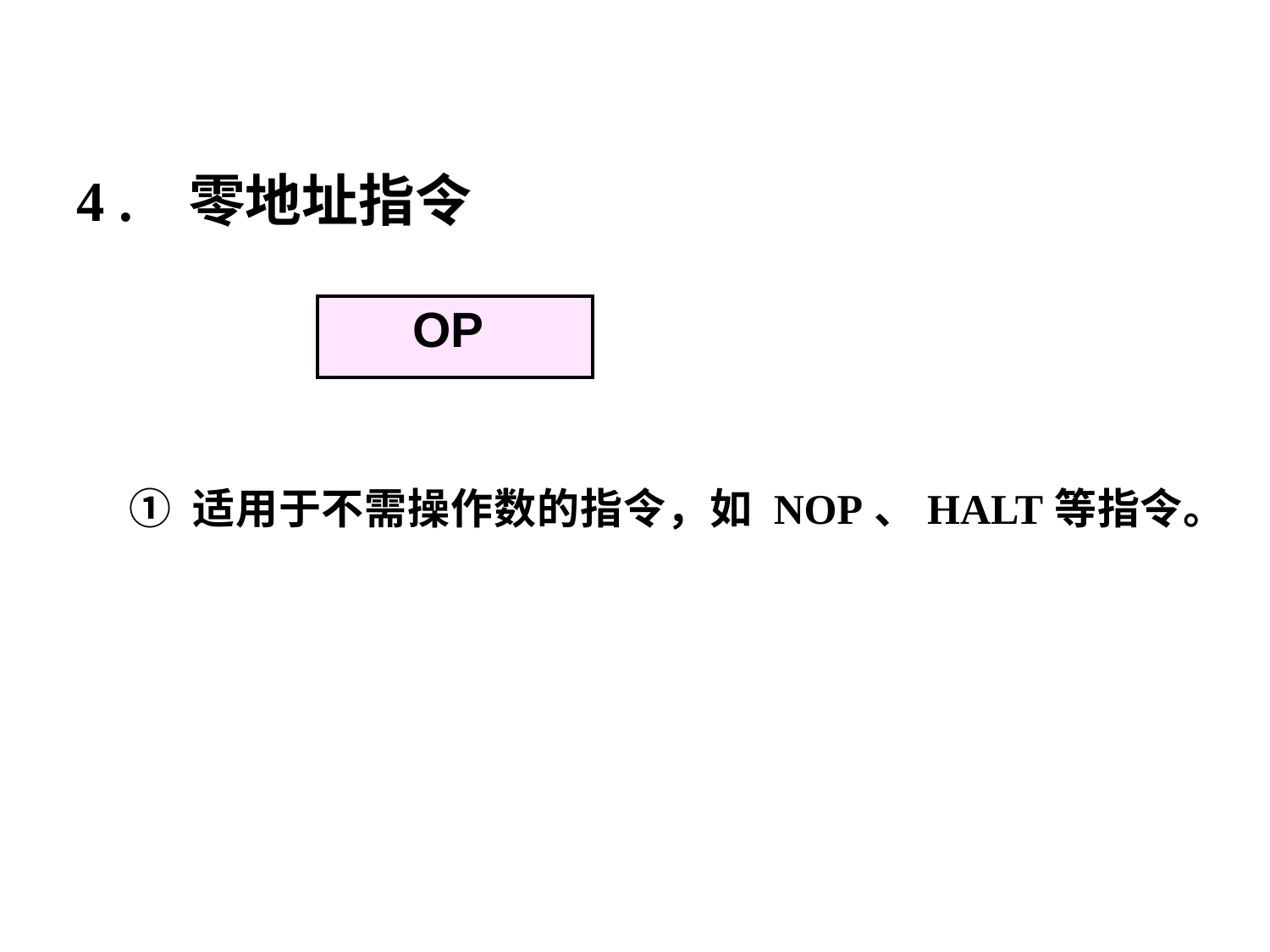

4.2.2 地址码格式   多地址指令
4 .   零地址指令
| OP |
| --- |
① 适用于不需操作数的指令，如 NOP、HALT等指令。